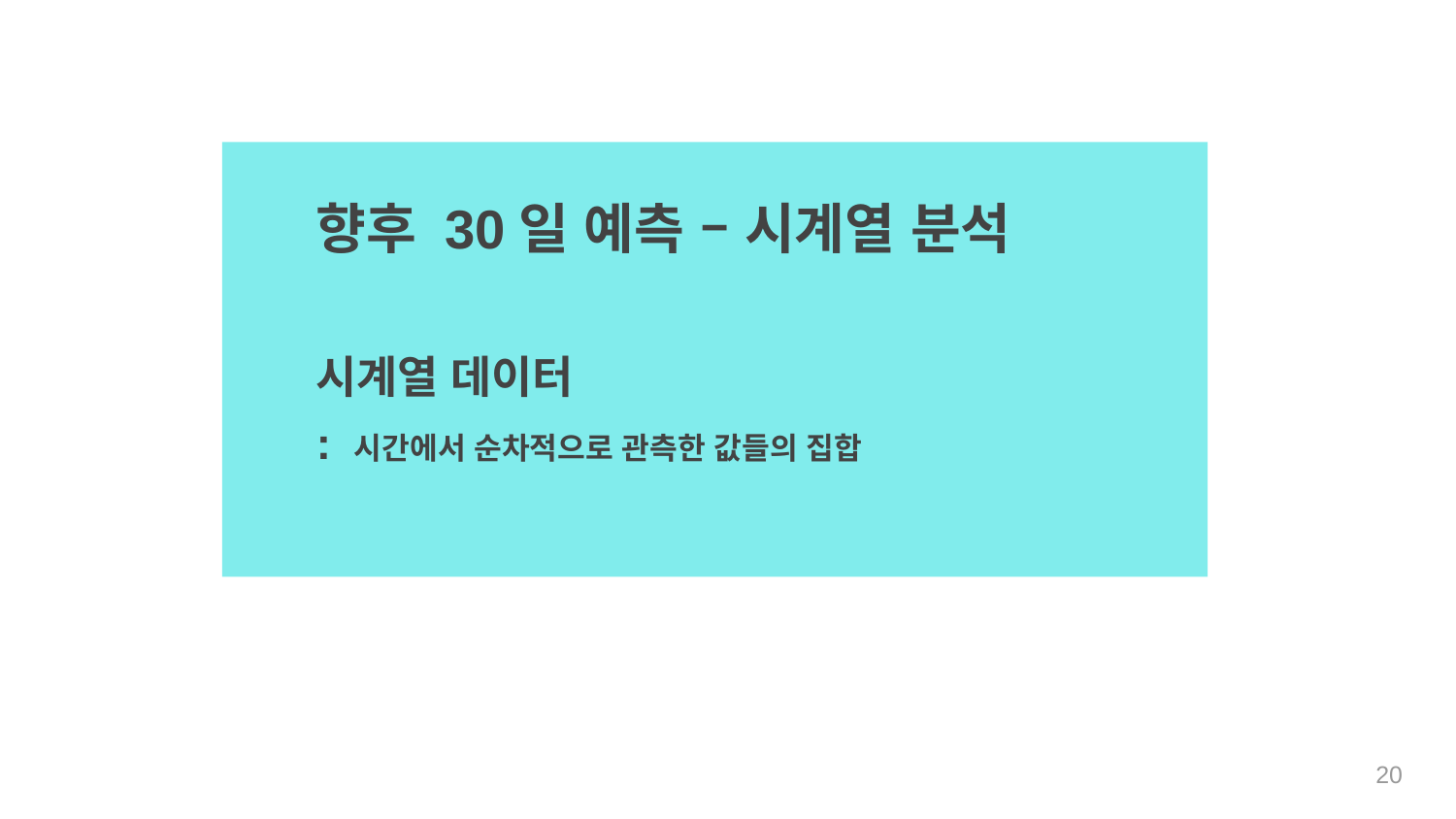

향후 30일 예측 – 시계열 분석

시계열 데이터
: 시간에서 순차적으로 관측한 값들의 집합
20